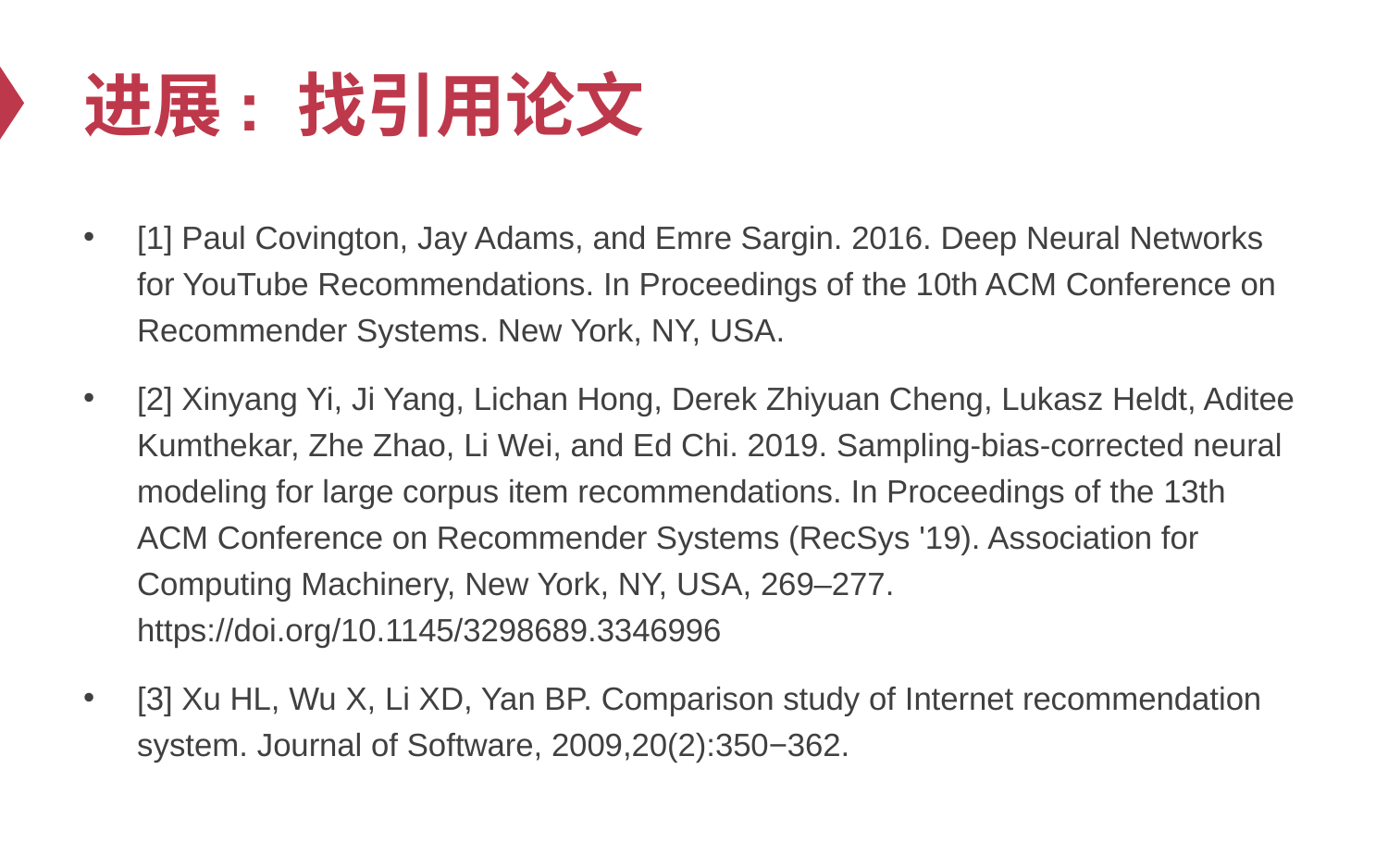

# 进展: 找引用论文
[1] Paul Covington, Jay Adams, and Emre Sargin. 2016. Deep Neural Networks for YouTube Recommendations. In Proceedings of the 10th ACM Conference on Recommender Systems. New York, NY, USA.
[2] Xinyang Yi, Ji Yang, Lichan Hong, Derek Zhiyuan Cheng, Lukasz Heldt, Aditee Kumthekar, Zhe Zhao, Li Wei, and Ed Chi. 2019. Sampling-bias-corrected neural modeling for large corpus item recommendations. In Proceedings of the 13th ACM Conference on Recommender Systems (RecSys '19). Association for Computing Machinery, New York, NY, USA, 269–277. https://doi.org/10.1145/3298689.3346996
[3] Xu HL, Wu X, Li XD, Yan BP. Comparison study of Internet recommendation system. Journal of Software, 2009,20(2):350−362.
8